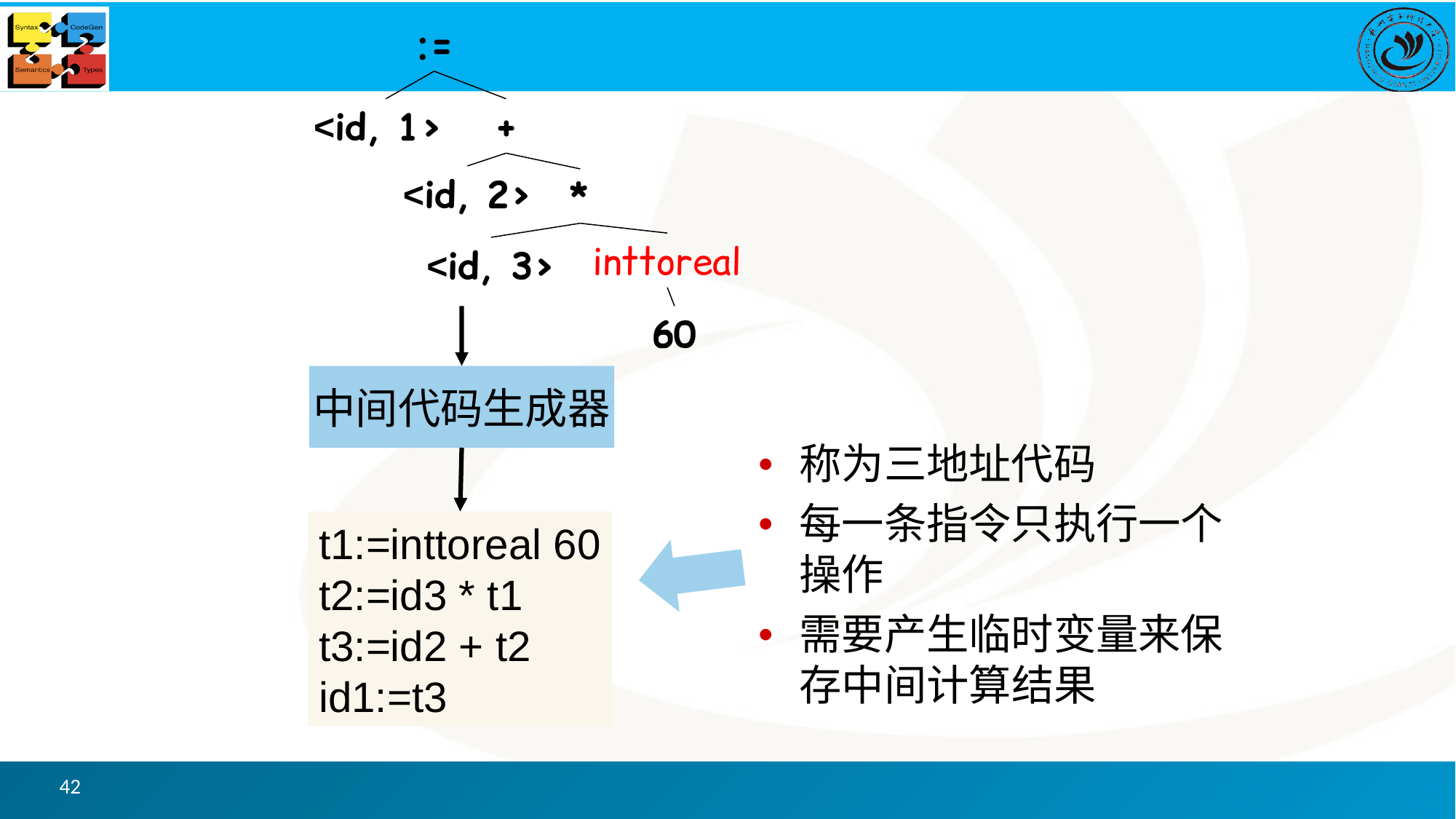

:=
<id, 1>
+
<id, 2>
*
inttoreal
<id, 3>
60
中间代码生成器
称为三地址代码
每一条指令只执行一个操作
需要产生临时变量来保存中间计算结果
t1:=inttoreal 60
t2:=id3 * t1
t3:=id2 + t2
id1:=t3

42